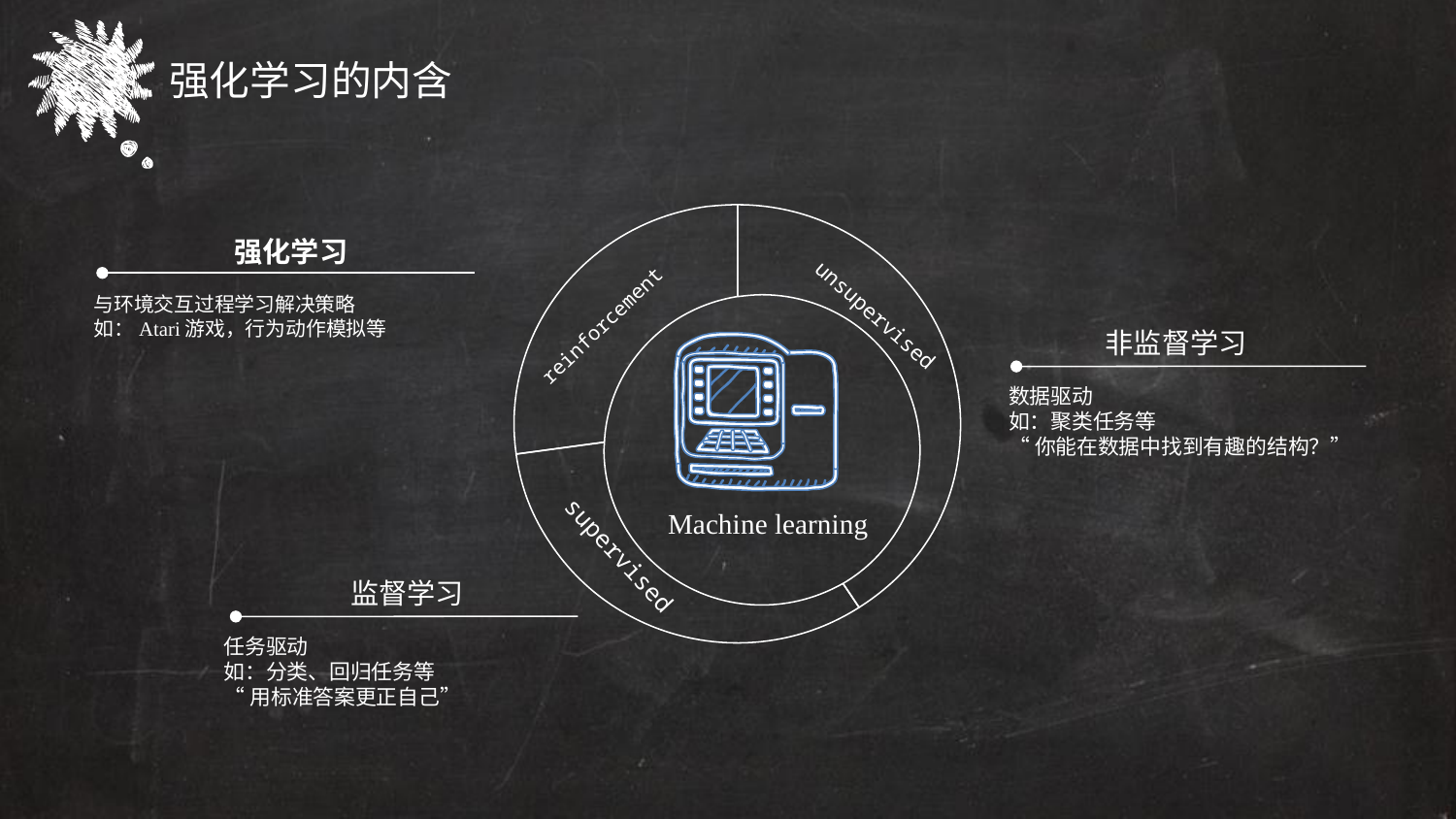

强化学习的内含

强化学习
与环境交互过程学习解决策略
如：Atari游戏，行为动作模拟等
unsupervised
reinforcement
非监督学习
数据驱动
如：聚类任务等
“你能在数据中找到有趣的结构？”

Machine learning
supervised
监督学习
任务驱动
如：分类、回归任务等
“用标准答案更正自己”